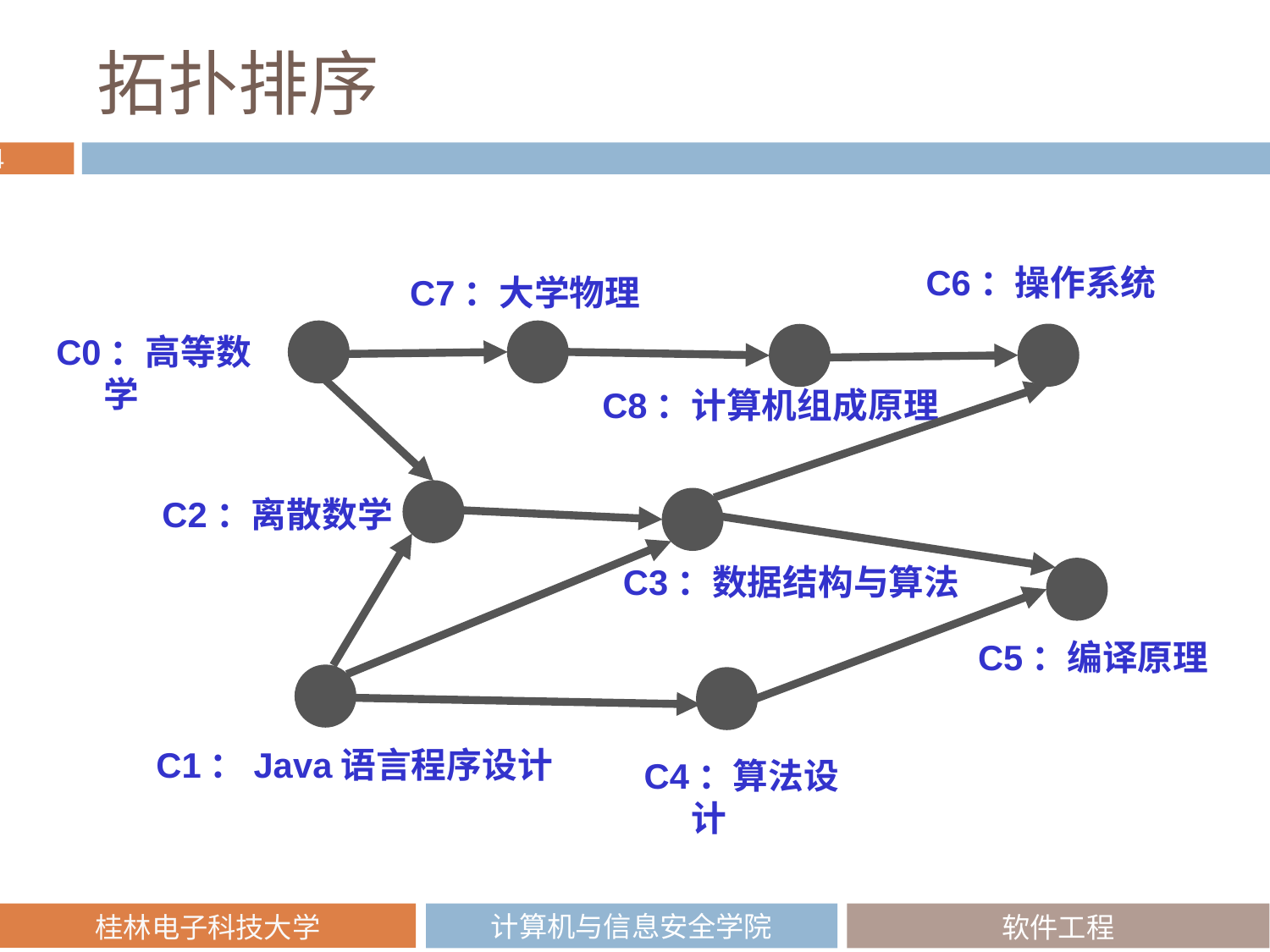

# 拓扑排序
C6：操作系统
C7：大学物理

C0：高等数学

C8：计算机组成原理

C2：离散数学

C3：数据结构与算法

C5：编译原理

C1：Java语言程序设计
C4：算法设计